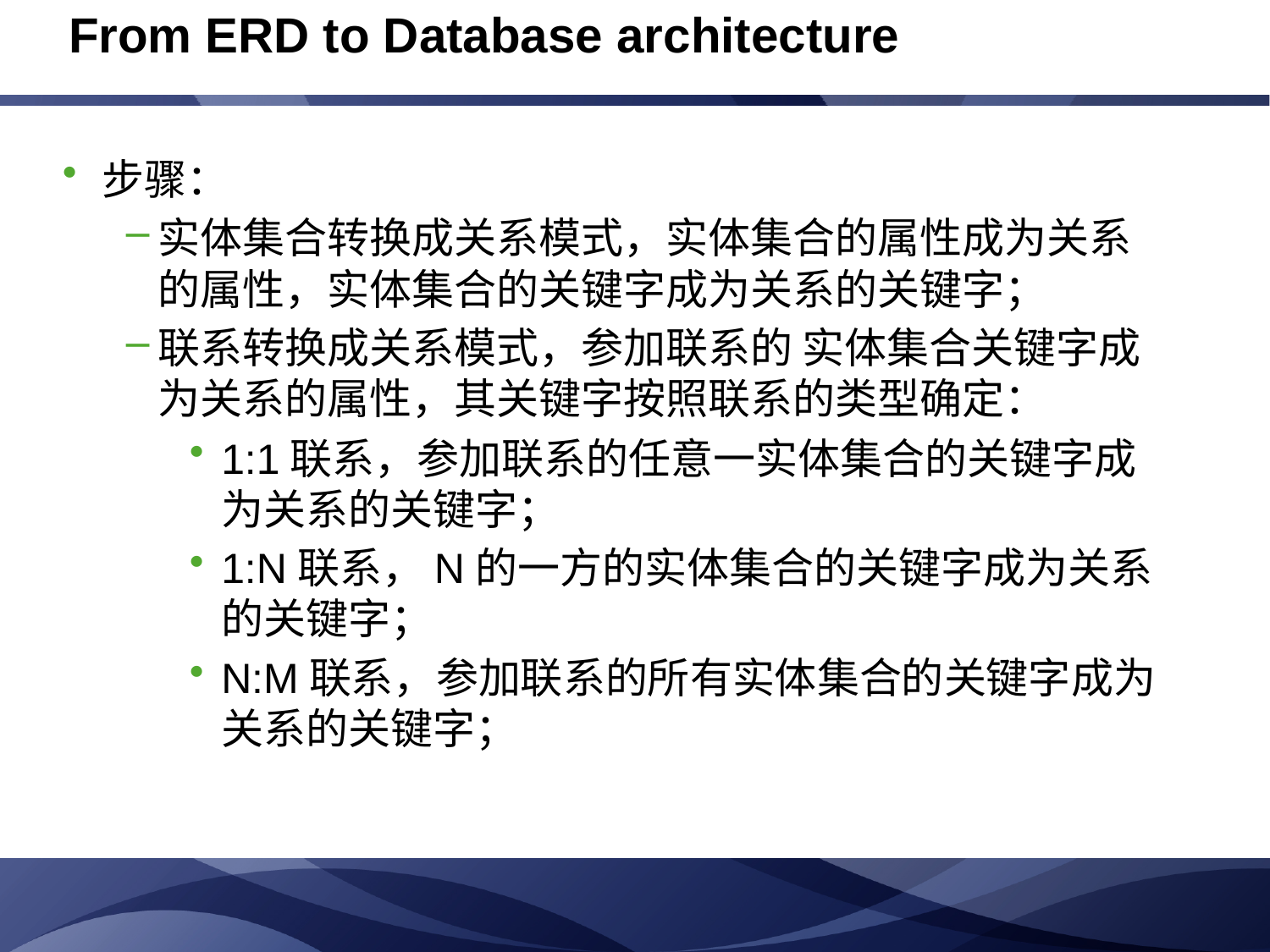

From ERD to Database architecture
步骤：
实体集合转换成关系模式，实体集合的属性成为关系的属性，实体集合的关键字成为关系的关键字；
联系转换成关系模式，参加联系的 实体集合关键字成为关系的属性，其关键字按照联系的类型确定：
1:1联系，参加联系的任意一实体集合的关键字成为关系的关键字；
1:N联系，N的一方的实体集合的关键字成为关系的关键字；
N:M联系，参加联系的所有实体集合的关键字成为关系的关键字；